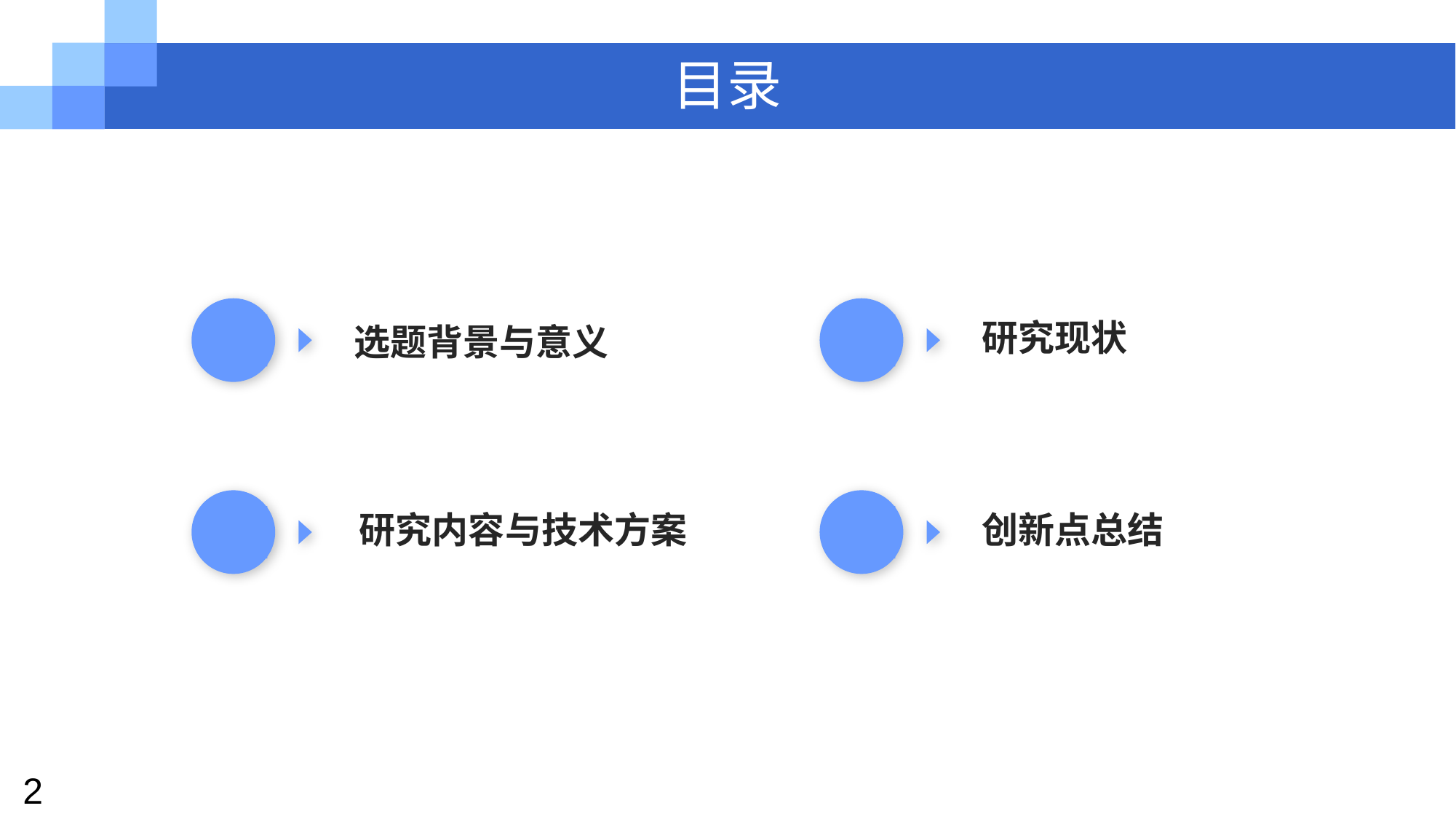

# 目录

研究现状
选题背景与意义

研究内容与技术方案
创新点总结
2